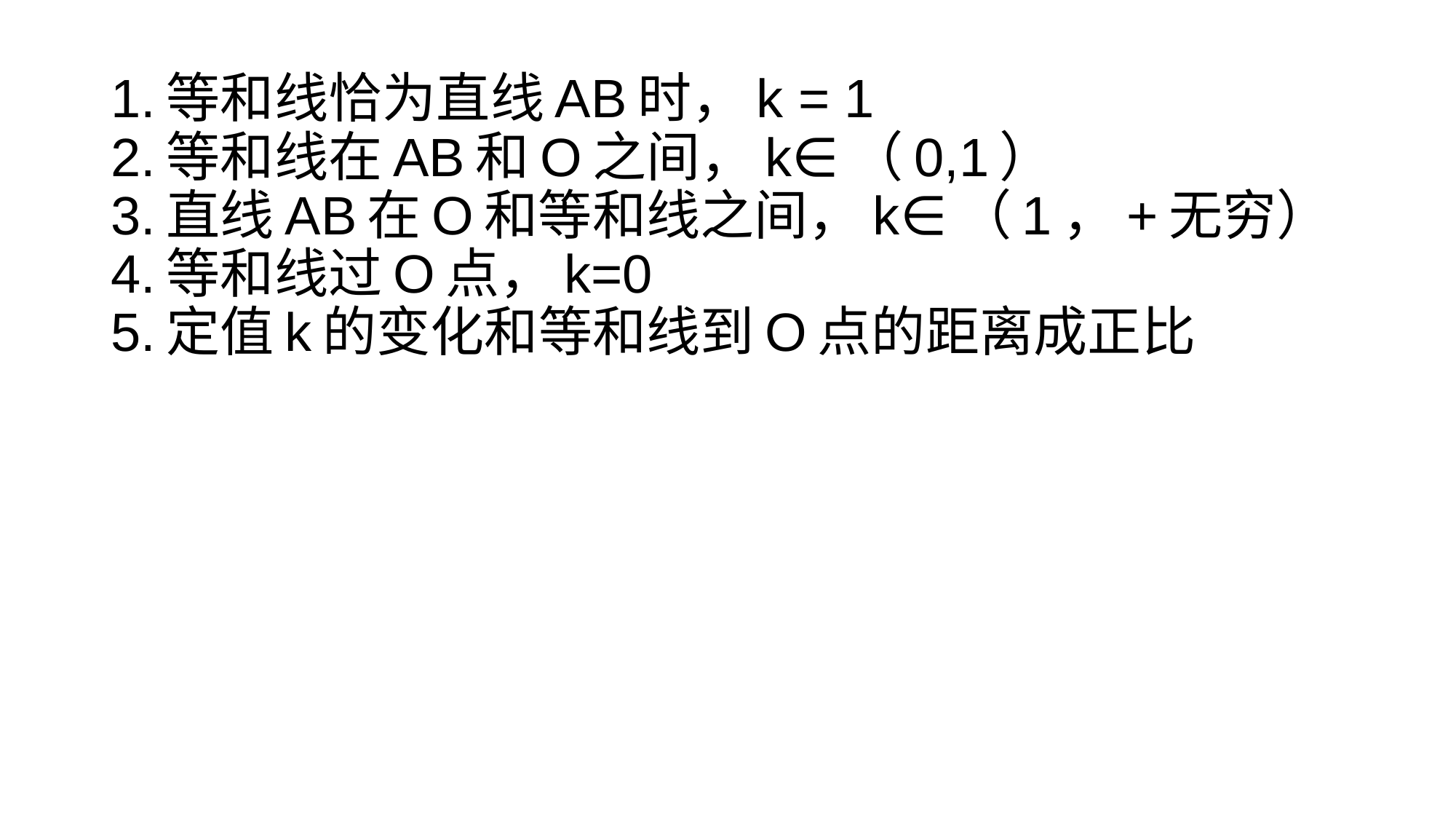

# 1.等和线恰为直线AB时，k = 1 2.等和线在AB和O之间，k∈（0,1） 3.直线AB在O和等和线之间，k∈（1，+无穷） 4.等和线过O点，k=0 5.定值k的变化和等和线到O点的距离成正比